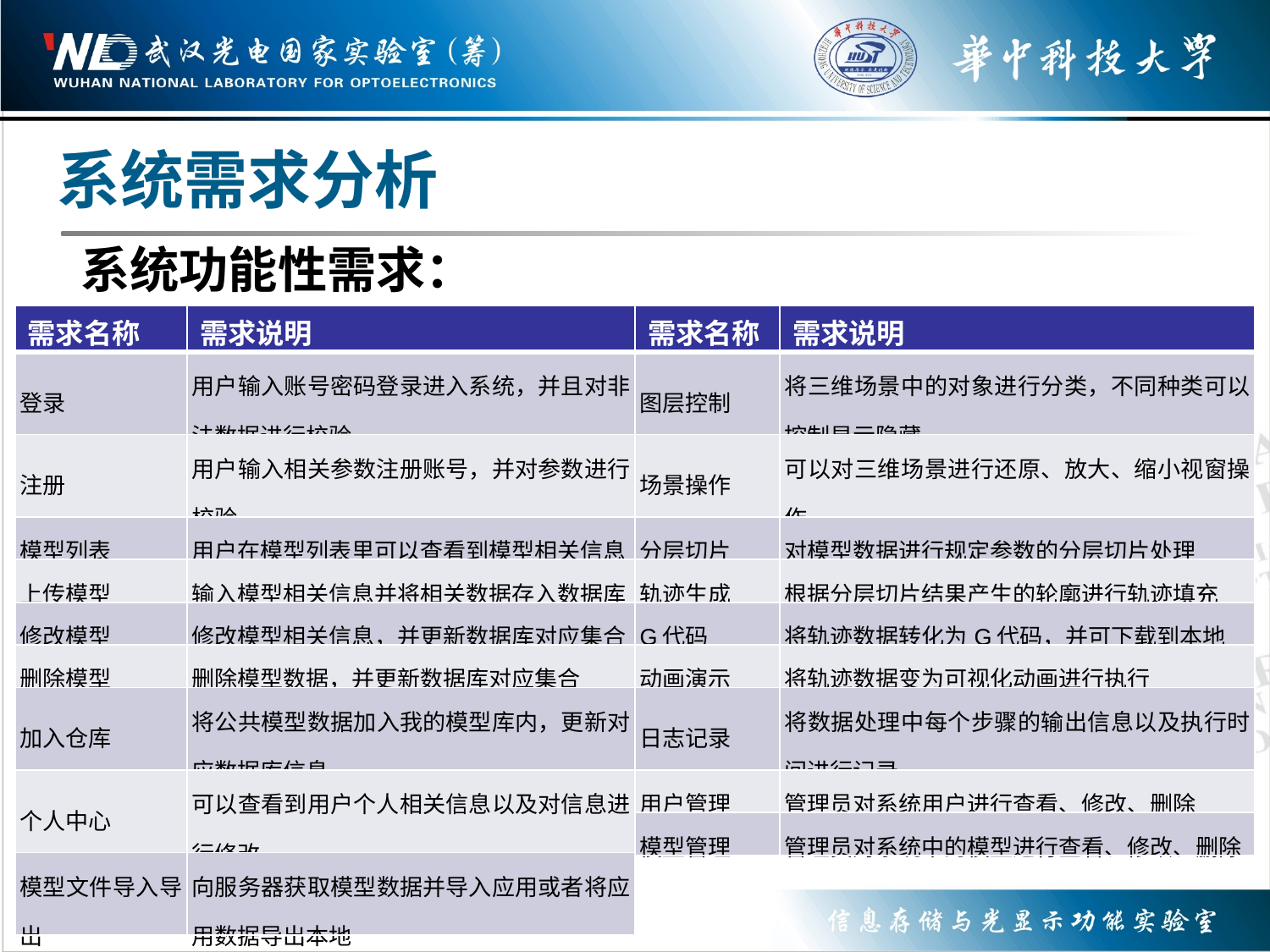

系统需求分析
系统功能性需求：
| 需求名称 | 需求说明 |
| --- | --- |
| 登录 | 用户输入账号密码登录进入系统，并且对非法数据进行校验 |
| 注册 | 用户输入相关参数注册账号，并对参数进行校验 |
| 模型列表 | 用户在模型列表里可以查看到模型相关信息 |
| 上传模型 | 输入模型相关信息并将相关数据存入数据库 |
| 修改模型 | 修改模型相关信息，并更新数据库对应集合 |
| 删除模型 | 删除模型数据，并更新数据库对应集合 |
| 加入仓库 | 将公共模型数据加入我的模型库内，更新对应数据库信息 |
| 个人中心 | 可以查看到用户个人相关信息以及对信息进行修改 |
| 模型文件导入导出 | 向服务器获取模型数据并导入应用或者将应用数据导出本地 |
| 需求名称 | 需求说明 |
| --- | --- |
| 图层控制 | 将三维场景中的对象进行分类，不同种类可以控制显示隐藏 |
| 场景操作 | 可以对三维场景进行还原、放大、缩小视窗操作 |
| 分层切片 | 对模型数据进行规定参数的分层切片处理 |
| 轨迹生成 | 根据分层切片结果产生的轮廓进行轨迹填充 |
| G代码 | 将轨迹数据转化为G代码，并可下载到本地 |
| 动画演示 | 将轨迹数据变为可视化动画进行执行 |
| 日志记录 | 将数据处理中每个步骤的输出信息以及执行时间进行记录 |
| 用户管理 | 管理员对系统用户进行查看、修改、删除 |
| 模型管理 | 管理员对系统中的模型进行查看、修改、删除 |